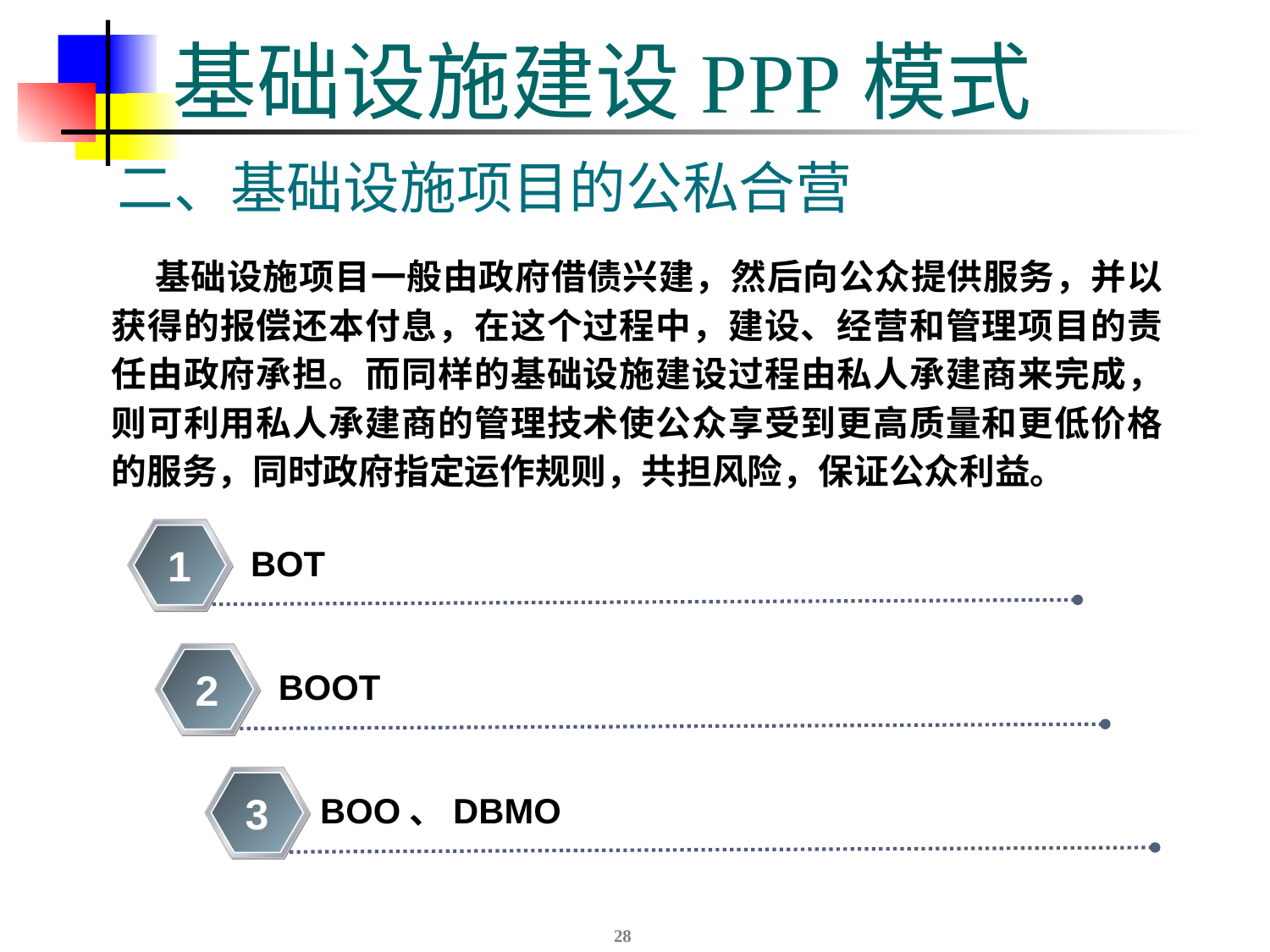

# 基础设施建设PPP模式
二、基础设施项目的公私合营
    基础设施项目一般由政府借债兴建，然后向公众提供服务，并以获得的报偿还本付息，在这个过程中，建设、经营和管理项目的责任由政府承担。而同样的基础设施建设过程由私人承建商来完成，则可利用私人承建商的管理技术使公众享受到更高质量和更低价格的服务，同时政府指定运作规则，共担风险，保证公众利益。

1
BOT

2
BOOT

3
BOO、DBMO

28